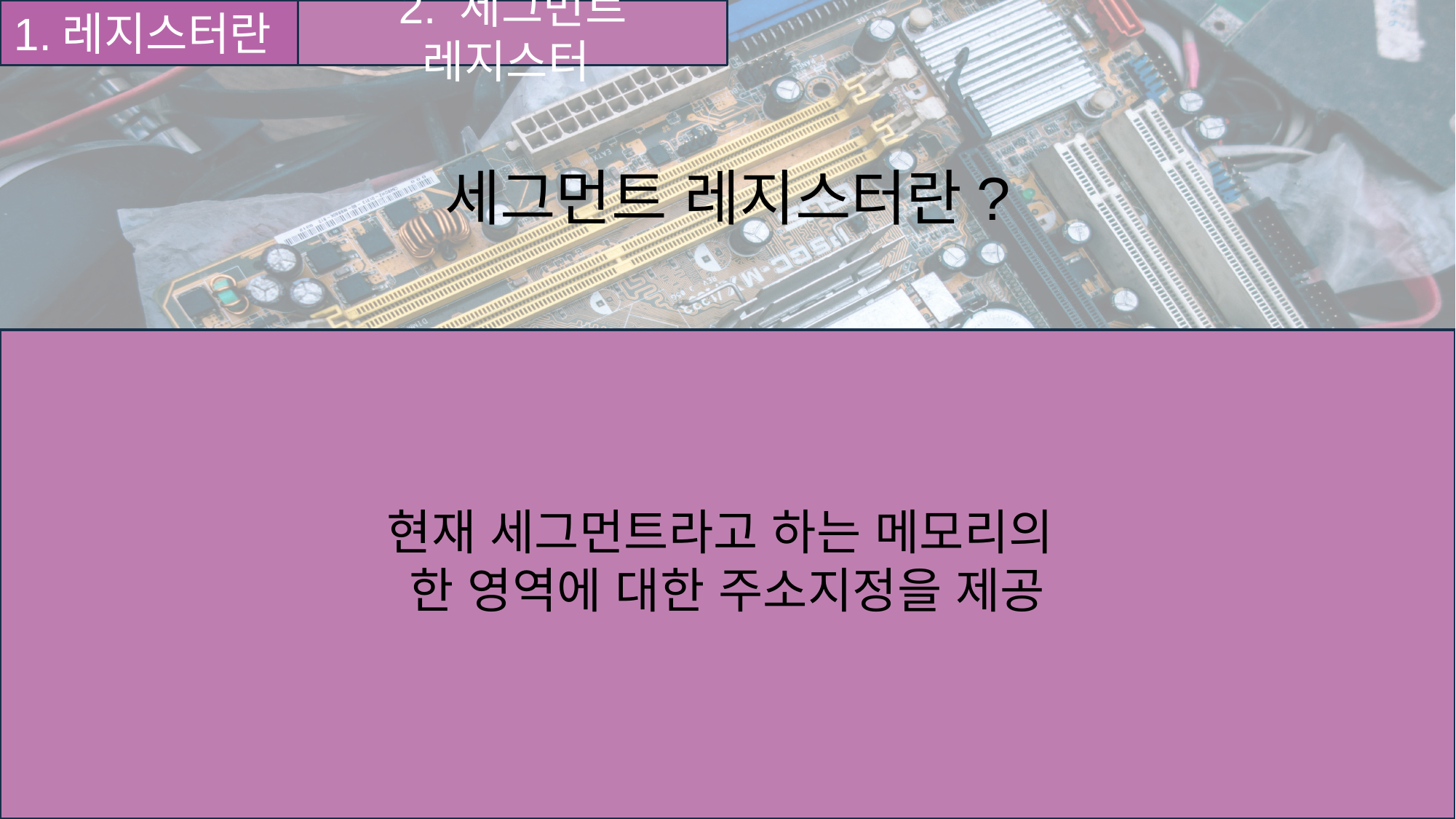

1.레지스터란
2. 세그먼트 레지스터
세그먼트 레지스터란?

현재 세그먼트라고 하는 메모리의
한 영역에 대한 주소지정을 제공